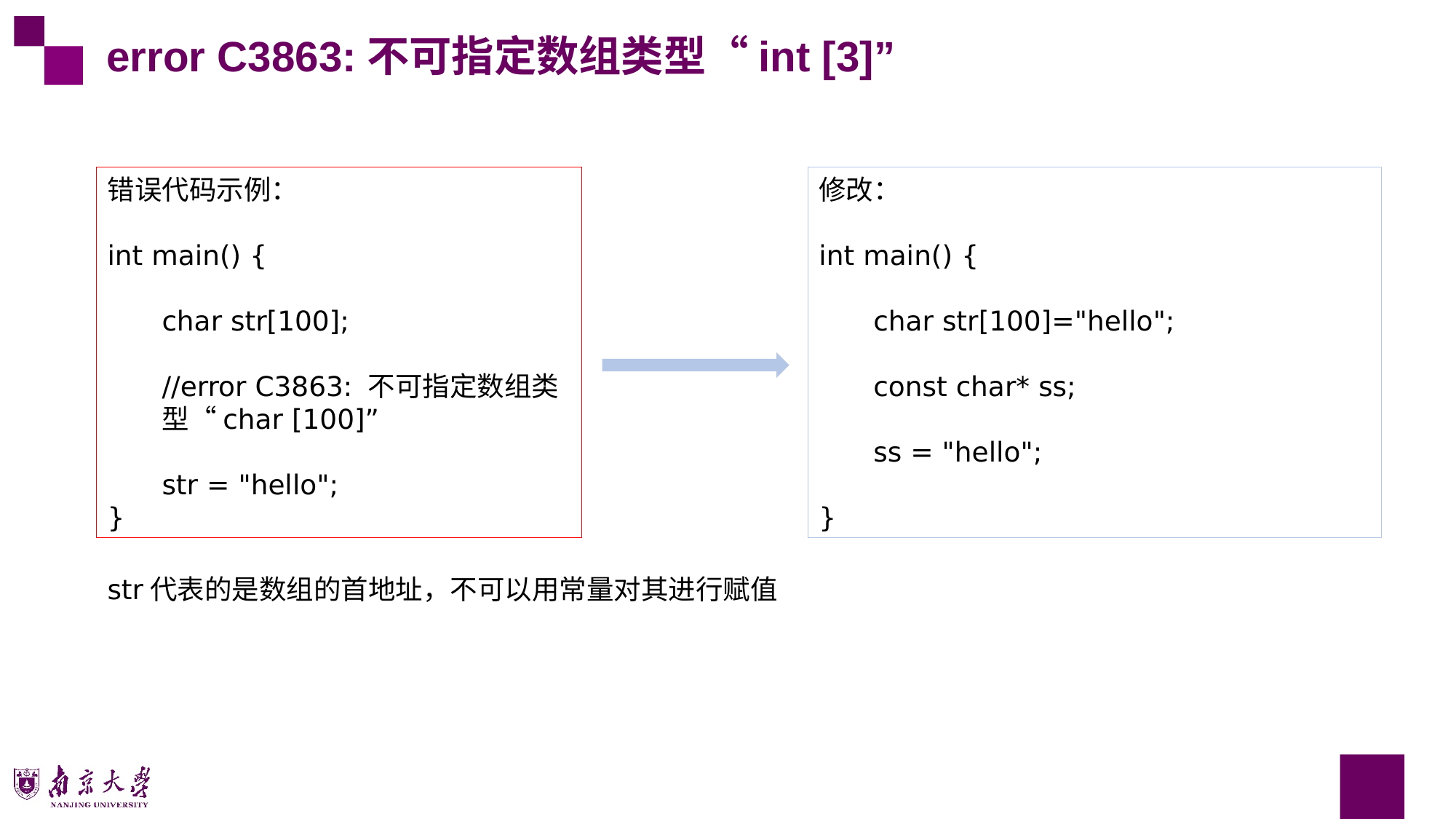

error C3863:不可指定数组类型“int [3]”
错误代码示例：

int main() {

char str[100];

//error C3863: 不可指定数组类型“char [100]”

str = "hello";
}
修改：

int main() {

char str[100]="hello";

const char* ss;

ss = "hello";

}

str代表的是数组的首地址，不可以用常量对其进行赋值
14